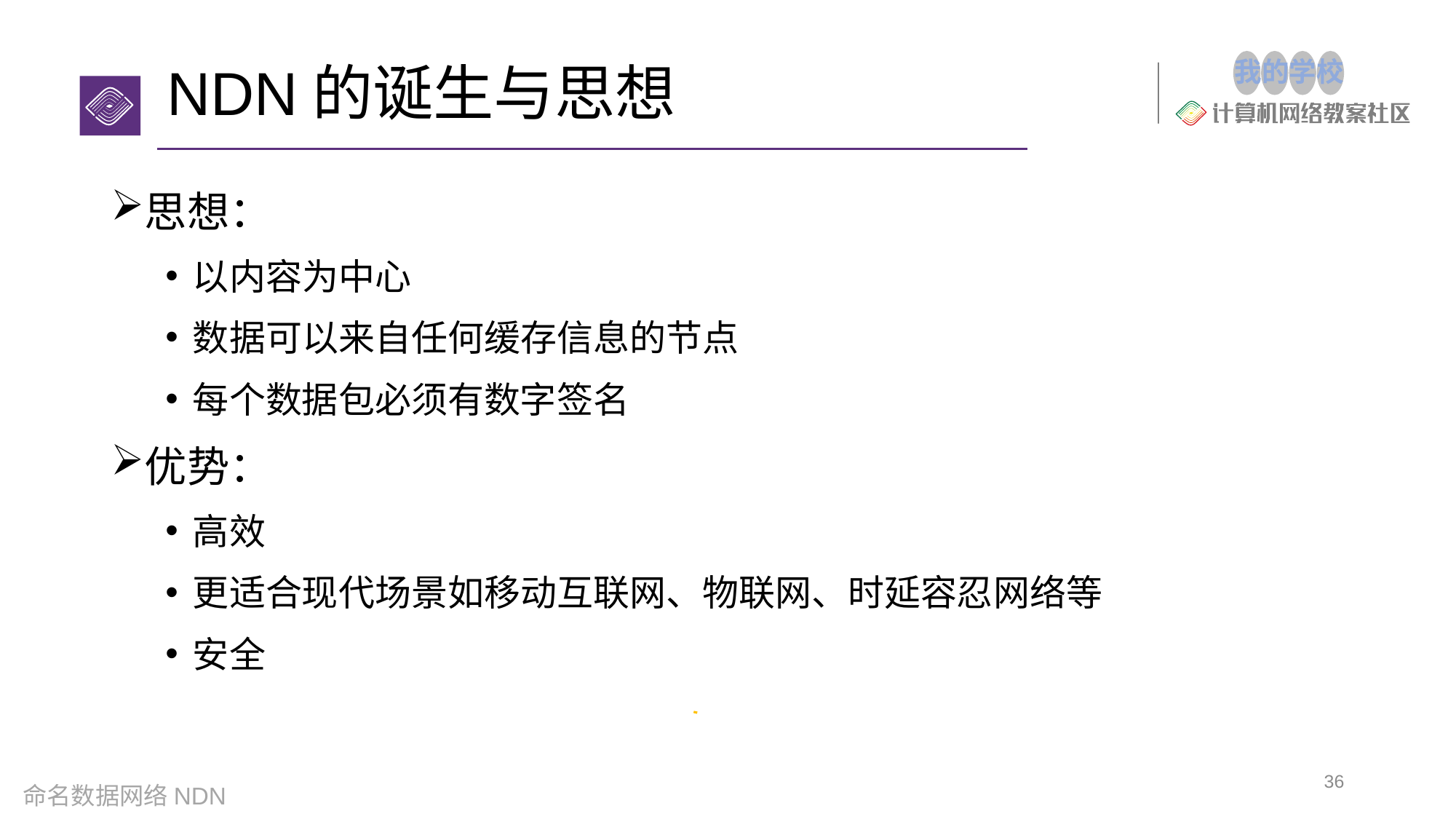

# NDN的诞生与思想
思想：
以内容为中心
数据可以来自任何缓存信息的节点
每个数据包必须有数字签名
优势：
高效
更适合现代场景如移动互联网、物联网、时延容忍网络等
安全

36
命名数据网络NDN